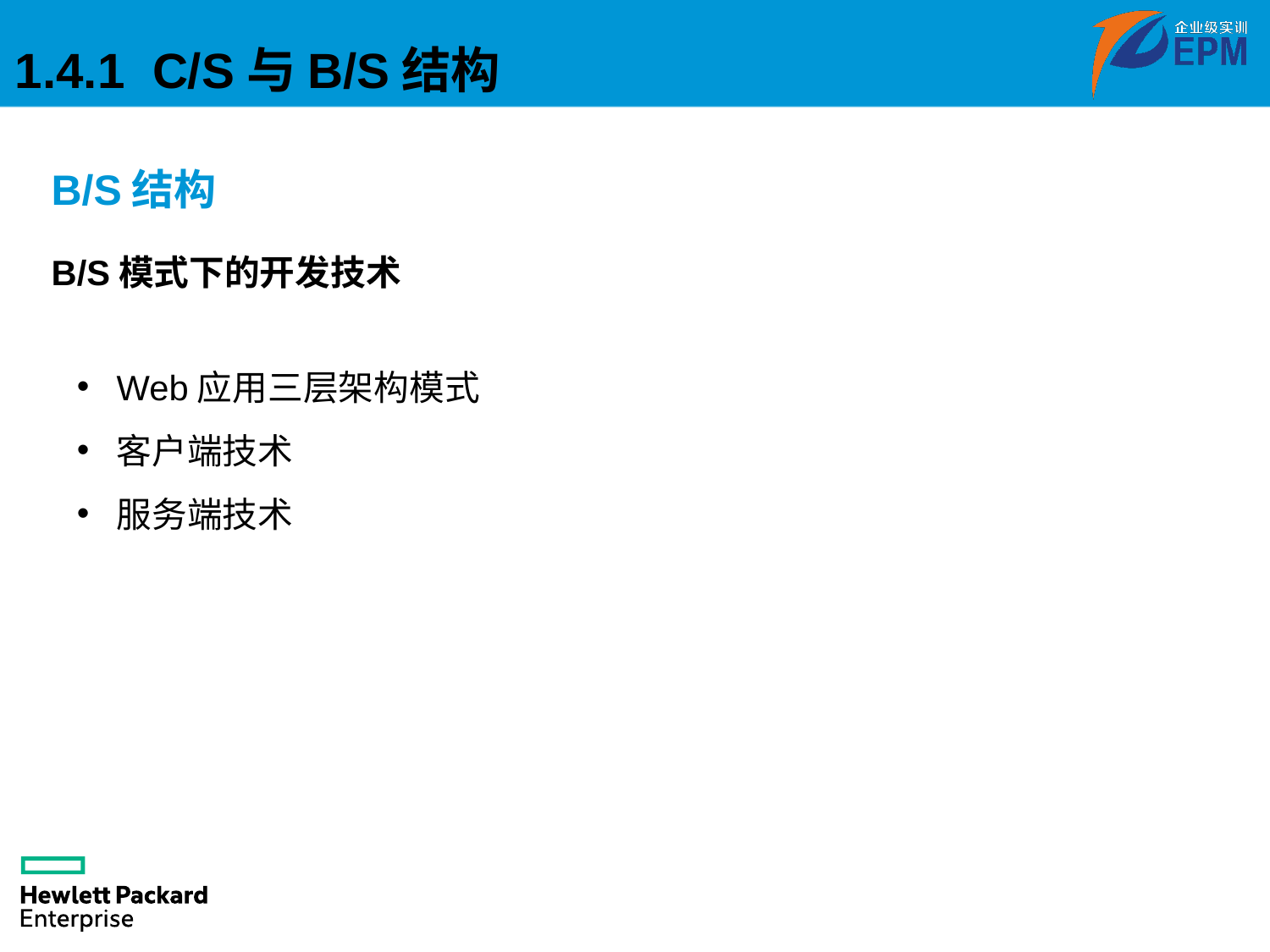

1.4.1  C/S与B/S结构
B/S结构
B/S模式下的开发技术
Web应用三层架构模式
客户端技术
服务端技术